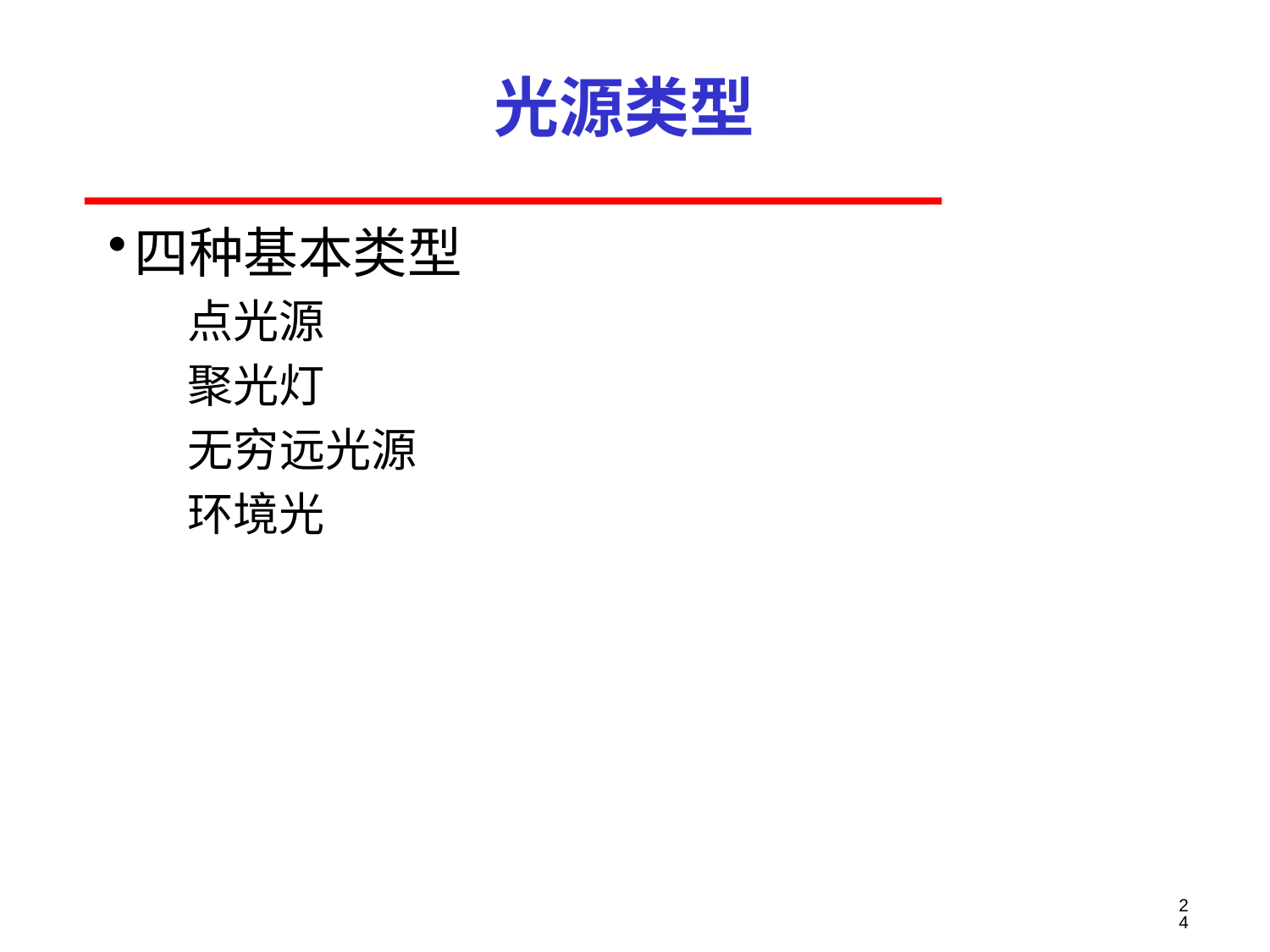

# 光源类型
四种基本类型
点光源
聚光灯
无穷远光源
环境光
24